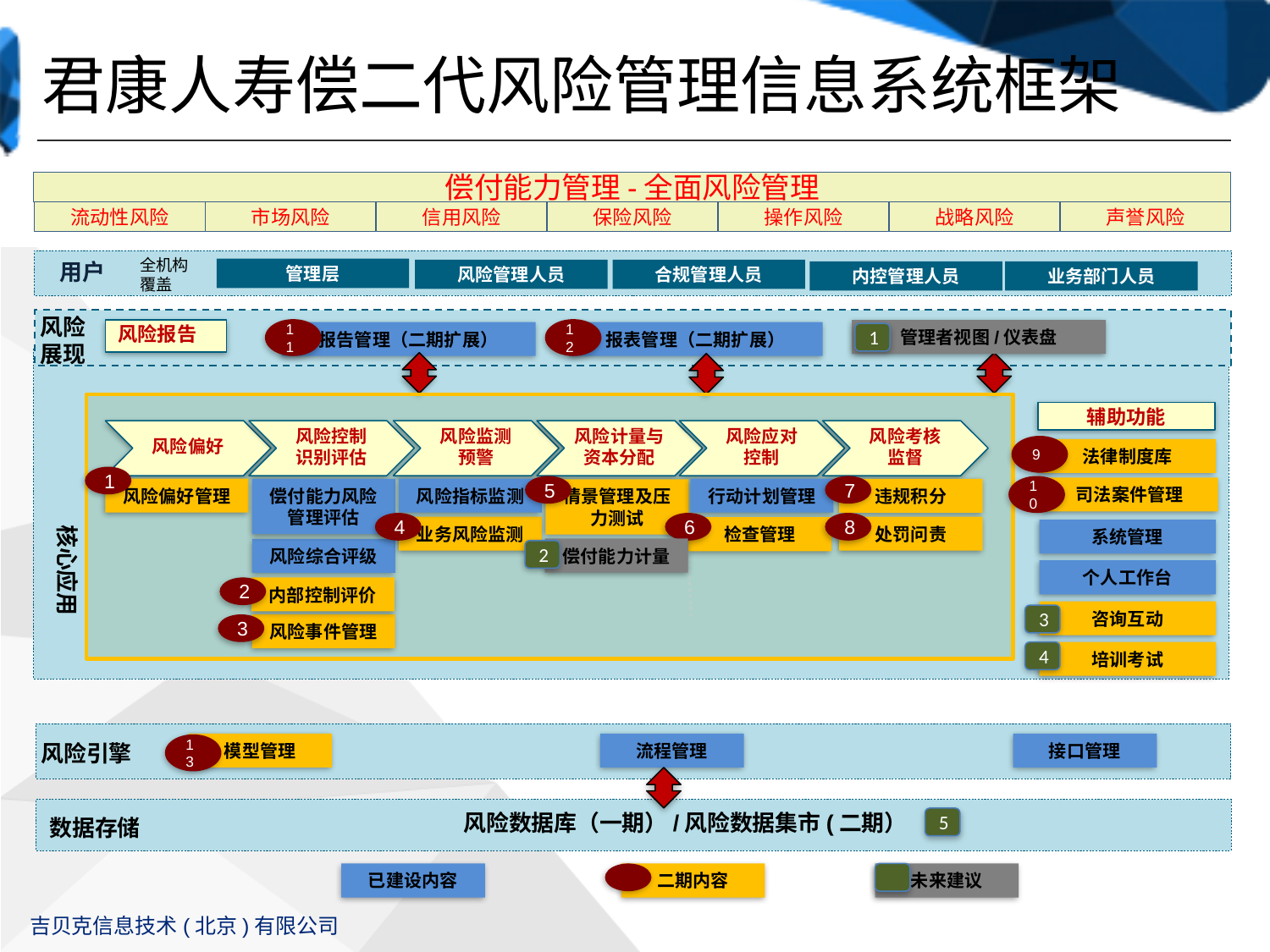

君康人寿偿二代风险管理信息系统框架

偿付能力管理-全面风险管理
流动性风险
市场风险
信用风险
保险风险
操作风险
战略风险
声誉风险
全机构
覆盖

用户
管理层
风险管理人员
合规管理人员
内控管理人员
业务部门人员

风险
展现
11
12
风险报告
管理者视图/仪表盘
报告管理（二期扩展）
报表管理（二期扩展）
1

辅助功能
风险计量与
资本分配
风险偏好
风险控制
识别评估
风险监测
预警
风险应对
控制
风险考核
监督
9
法律制度库
1
5
7
10
司法案件管理
风险偏好管理
风险指标监测
行动计划管理
偿付能力风险管理评估
违规积分
情景管理及压力测试
核心应用
4
6
8
业务风险监测
处罚问责
检查管理
系统管理
偿付能力计量
风险综合评级
2

个人工作台
2
内部控制评价
咨询互动
3
3
风险事件管理
培训考试
4

风险引擎
模型管理
流程管理
接口管理
13

数据存储
           风险数据库（一期）/风险数据集市(二期）
5

未来建议
已建设内容
二期内容